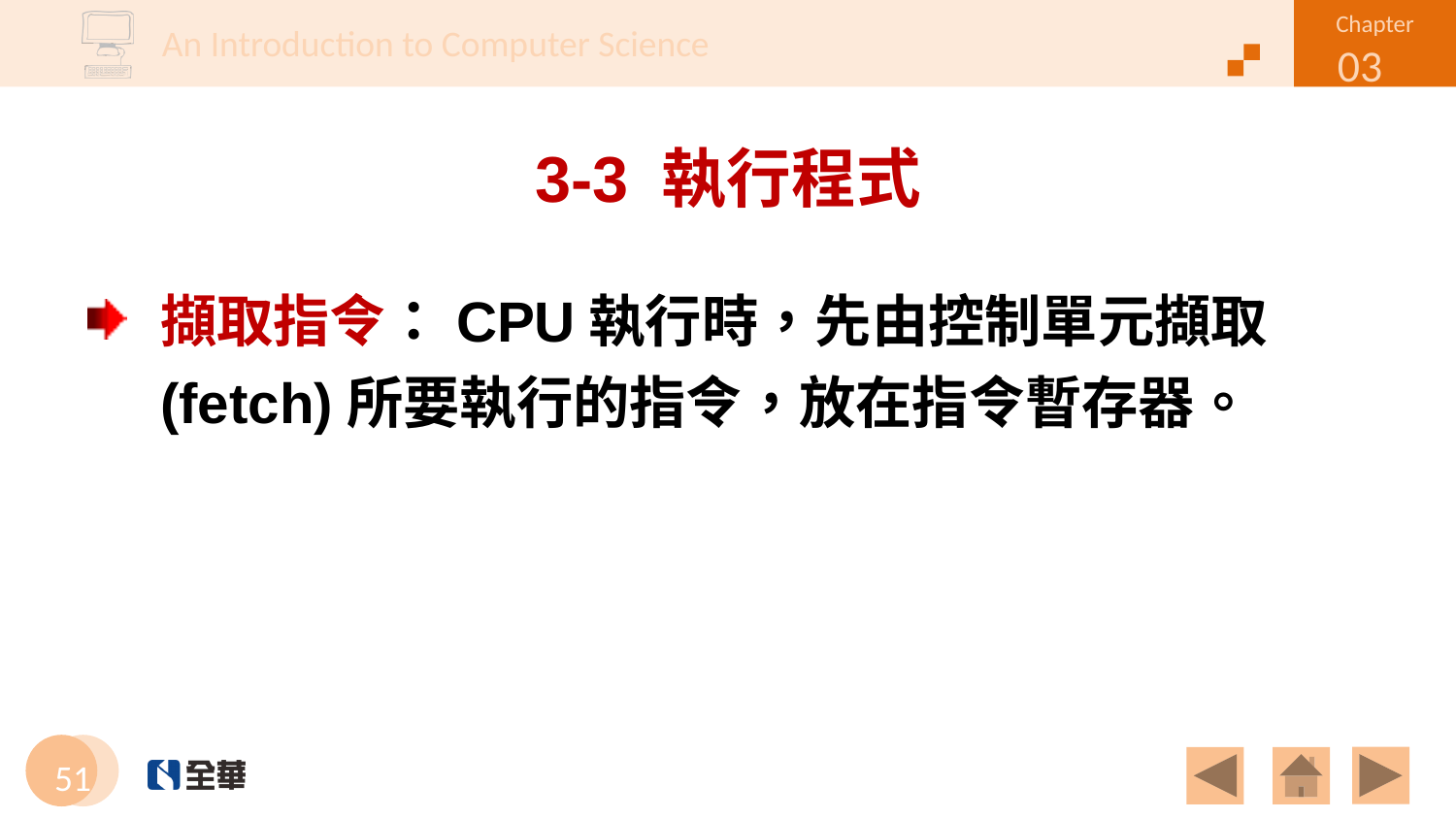

# 3-3 執行程式
擷取指令：CPU執行時，先由控制單元擷取(fetch)所要執行的指令，放在指令暫存器。